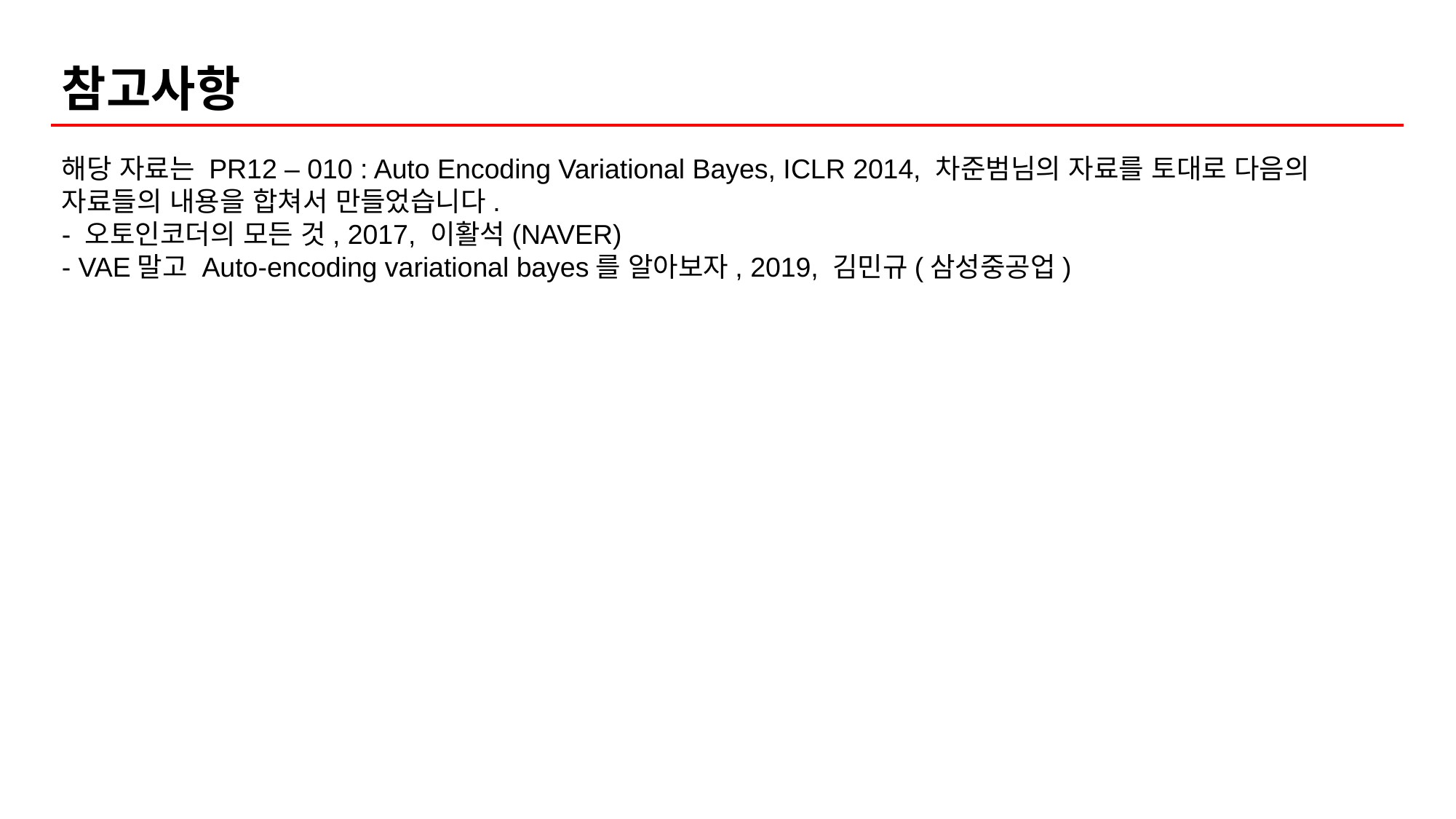

참고사항
해당 자료는 PR12 – 010 : Auto Encoding Variational Bayes, ICLR 2014, 차준범님의 자료를 토대로 다음의  자료들의 내용을 합쳐서 만들었습니다.
- 오토인코더의 모든 것, 2017, 이활석(NAVER)
- VAE말고 Auto-encoding variational bayes를 알아보자, 2019, 김민규(삼성중공업)